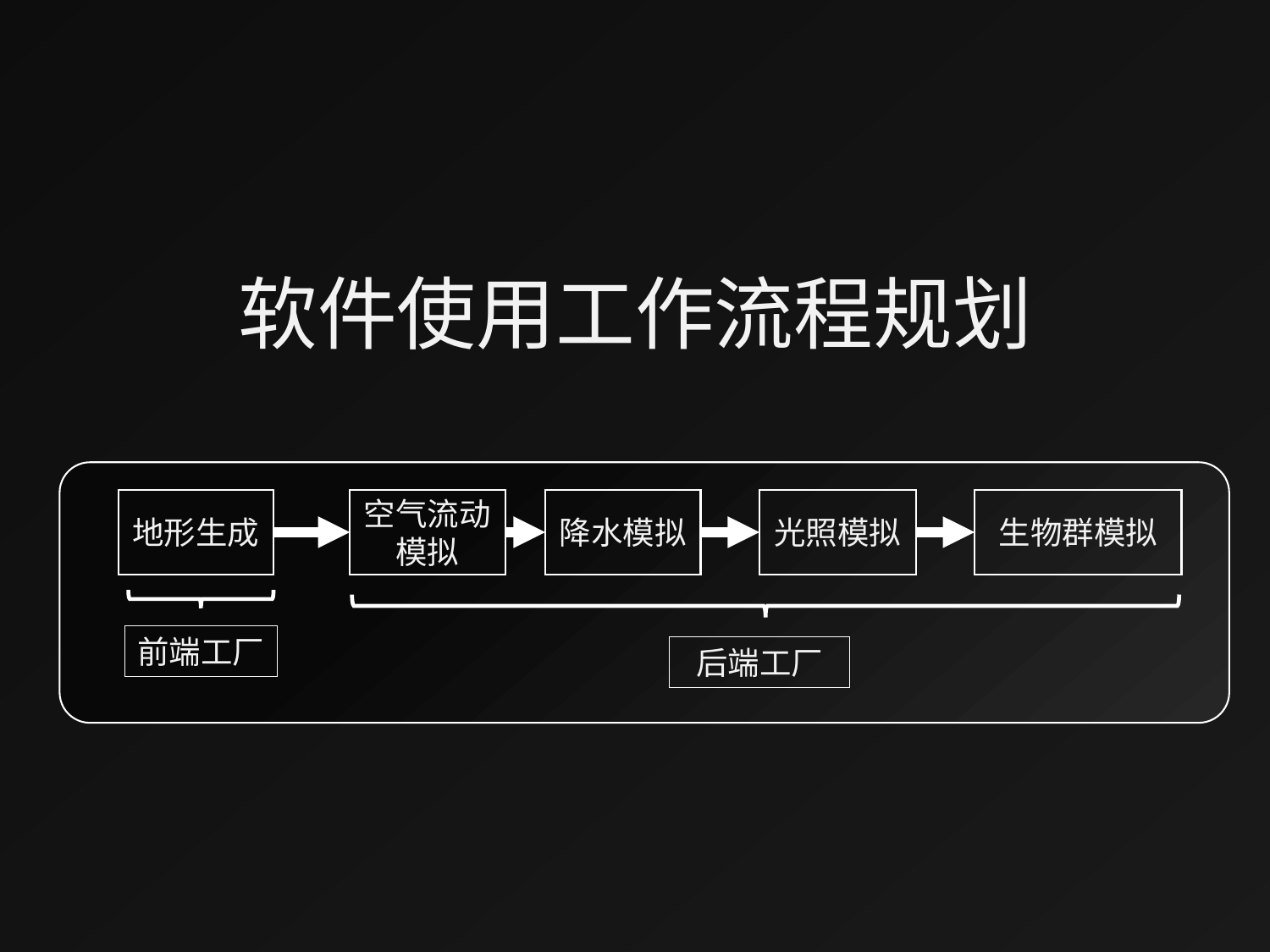

软件使用工作流程规划

生物群模拟
地形生成
空气流动模拟
降水模拟
光照模拟

前端工厂
后端工厂